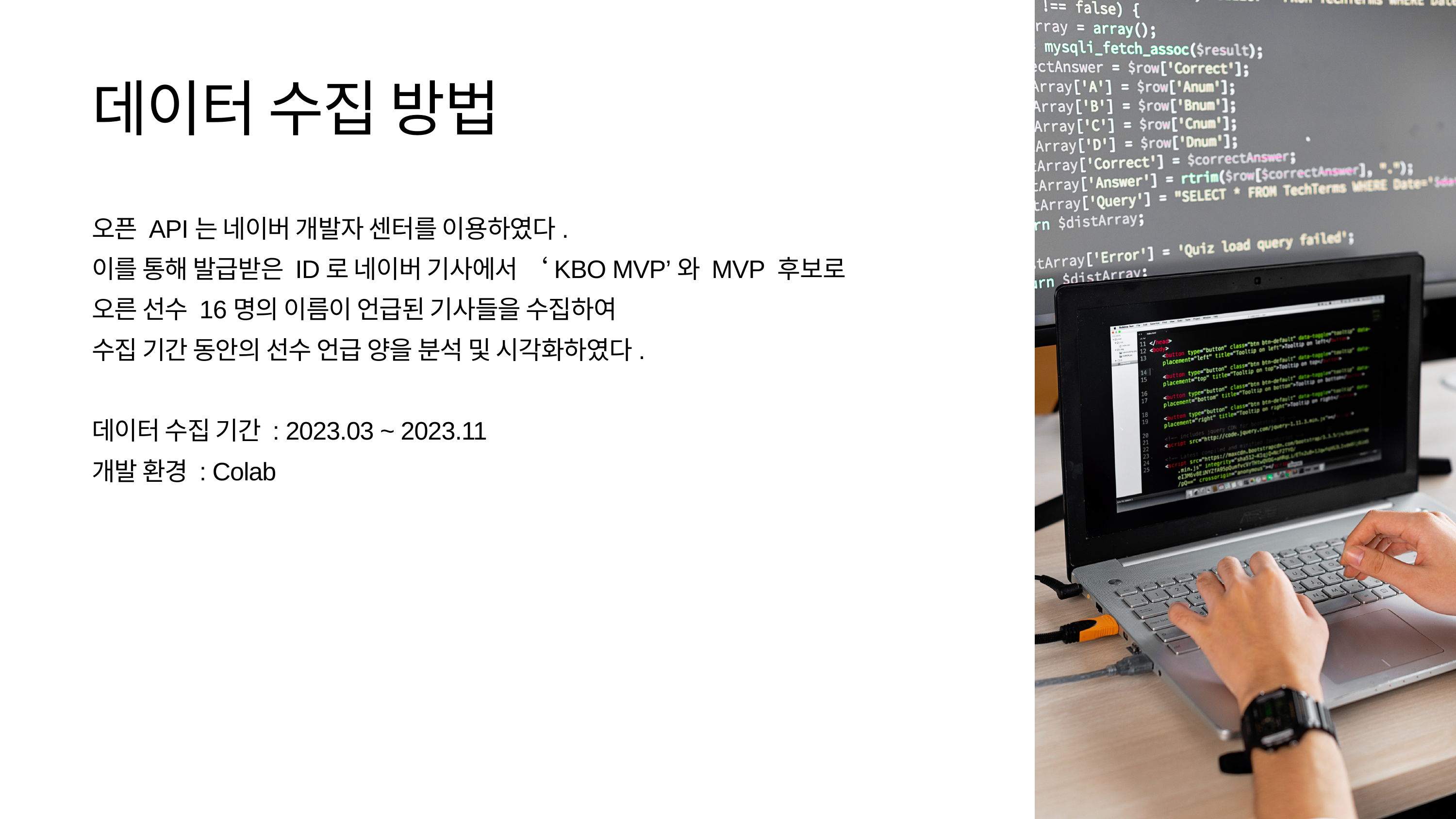

데이터 수집 방법
오픈 API는 네이버 개발자 센터를 이용하였다.
이를 통해 발급받은 ID로 네이버 기사에서 ‘KBO MVP’와 MVP 후보로 오른 선수 16명의 이름이 언급된 기사들을 수집하여
수집 기간 동안의 선수 언급 양을 분석 및 시각화하였다.

데이터 수집 기간 : 2023.03 ~ 2023.11
개발 환경 : Colab